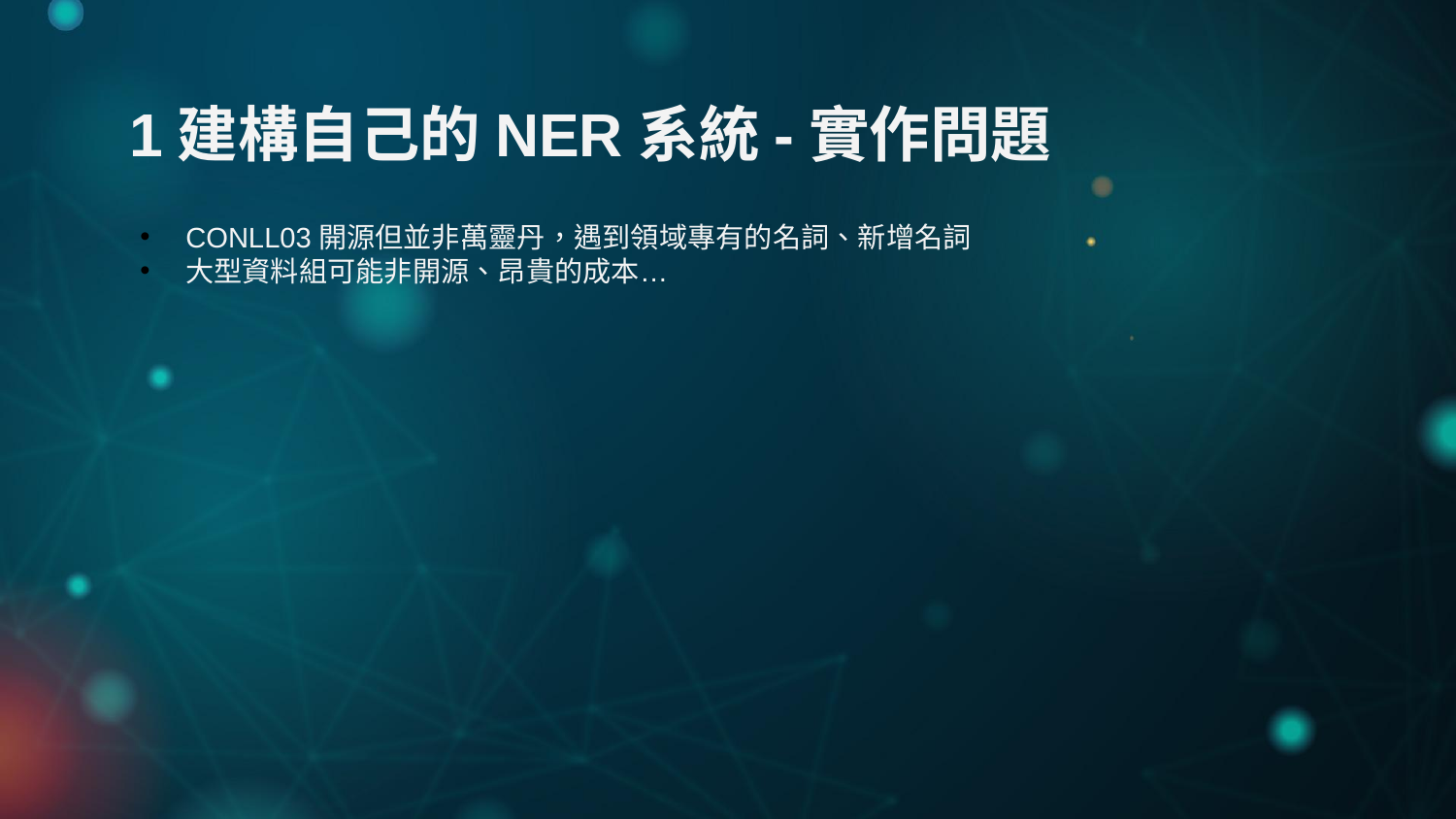

# 1建構自己的NER系統-實作問題

CONLL03開源但並非萬靈丹，遇到領域專有的名詞、新增名詞
大型資料組可能非開源、昂貴的成本…